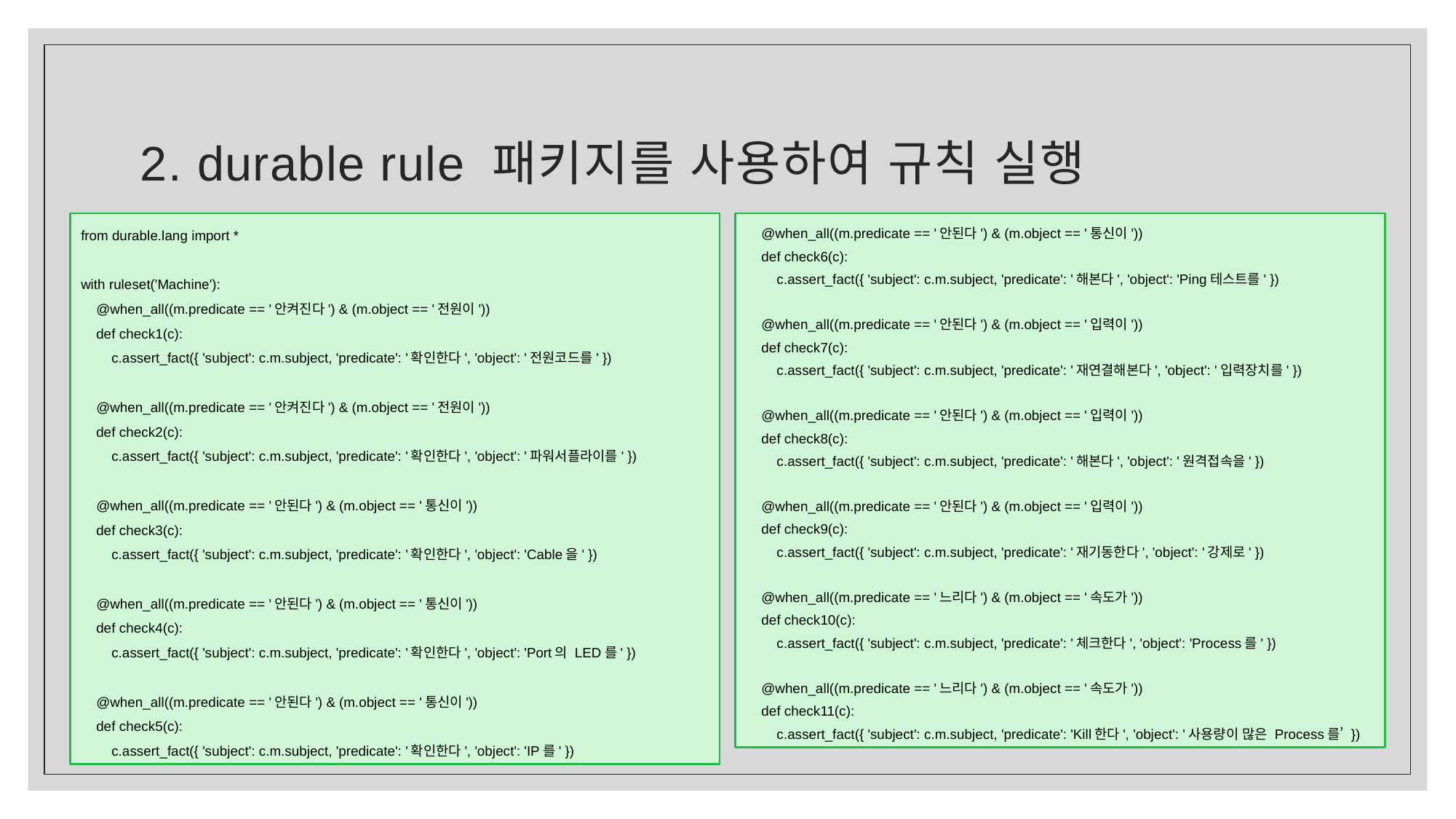

# 2. durable rule 패키지를 사용하여 규칙 실행
from durable.lang import *

with ruleset('Machine'):
    @when_all((m.predicate == '안켜진다') & (m.object == '전원이'))
    def check1(c):
        c.assert_fact({ 'subject': c.m.subject, 'predicate': '확인한다', 'object': '전원코드를' })

    @when_all((m.predicate == '안켜진다') & (m.object == '전원이'))
    def check2(c):
        c.assert_fact({ 'subject': c.m.subject, 'predicate': '확인한다', 'object': '파워서플라이를' })

    @when_all((m.predicate == '안된다') & (m.object == '통신이'))
    def check3(c):
        c.assert_fact({ 'subject': c.m.subject, 'predicate': '확인한다', 'object': 'Cable을' })

    @when_all((m.predicate == '안된다') & (m.object == '통신이'))
    def check4(c):
        c.assert_fact({ 'subject': c.m.subject, 'predicate': '확인한다', 'object': 'Port의 LED를' })

    @when_all((m.predicate == '안된다') & (m.object == '통신이'))
    def check5(c):
        c.assert_fact({ 'subject': c.m.subject, 'predicate': '확인한다', 'object': 'IP를' })
    @when_all((m.predicate == '안된다') & (m.object == '통신이'))
    def check6(c):
        c.assert_fact({ 'subject': c.m.subject, 'predicate': '해본다', 'object': 'Ping테스트를' })

    @when_all((m.predicate == '안된다') & (m.object == '입력이'))
    def check7(c):
        c.assert_fact({ 'subject': c.m.subject, 'predicate': '재연결해본다', 'object': '입력장치를' })

    @when_all((m.predicate == '안된다') & (m.object == '입력이'))
    def check8(c):
        c.assert_fact({ 'subject': c.m.subject, 'predicate': '해본다', 'object': '원격접속을' })

    @when_all((m.predicate == '안된다') & (m.object == '입력이'))
    def check9(c):
        c.assert_fact({ 'subject': c.m.subject, 'predicate': '재기동한다', 'object': '강제로' })

    @when_all((m.predicate == '느리다') & (m.object == '속도가'))
    def check10(c):
        c.assert_fact({ 'subject': c.m.subject, 'predicate': '체크한다', 'object': 'Process를' })

    @when_all((m.predicate == '느리다') & (m.object == '속도가'))
    def check11(c):
        c.assert_fact({ 'subject': c.m.subject, 'predicate': 'Kill한다', 'object': '사용량이 많은 Process를’ })